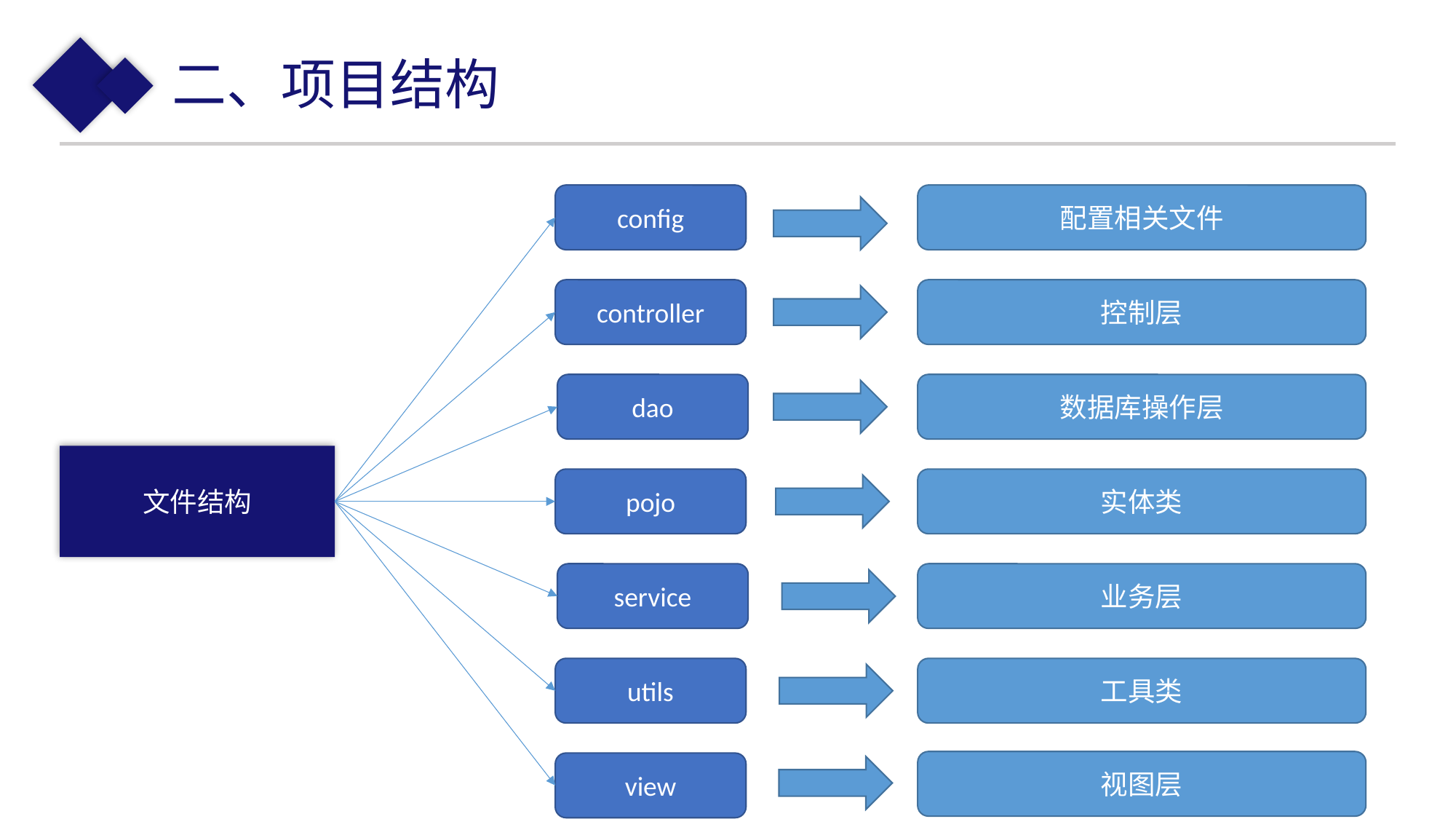

二、项目结构

config
配置相关文件

controller
控制层

dao
数据库操作层

文件结构
pojo
实体类

service
业务层

utils
工具类

视图层
view

行业PPT模板http://www.1ppt.com/hangye/